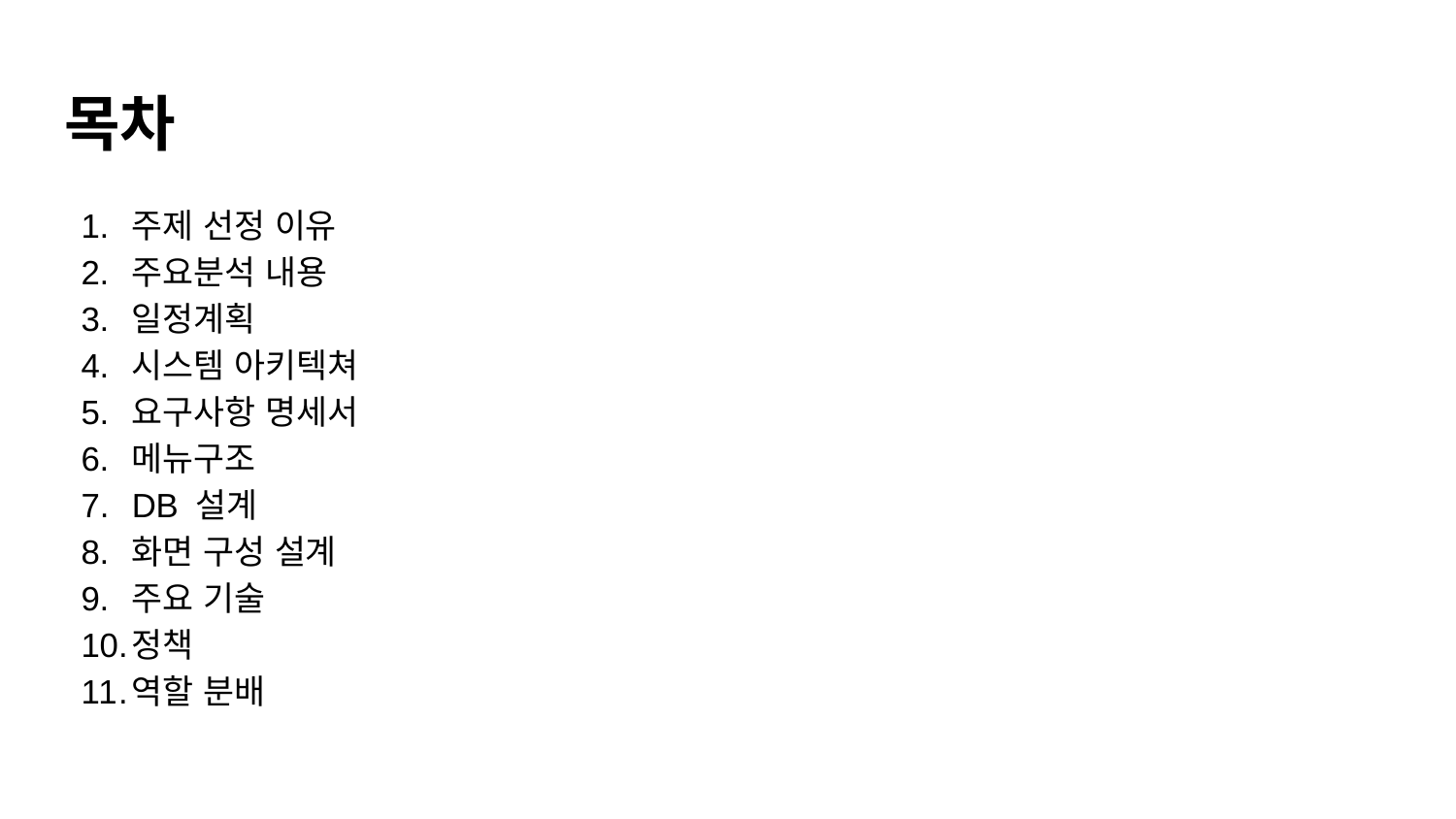

# 목차
주제 선정 이유
주요분석 내용
일정계획
시스템 아키텍쳐
요구사항 명세서
메뉴구조
DB 설계
화면 구성 설계
주요 기술
정책
역할 분배